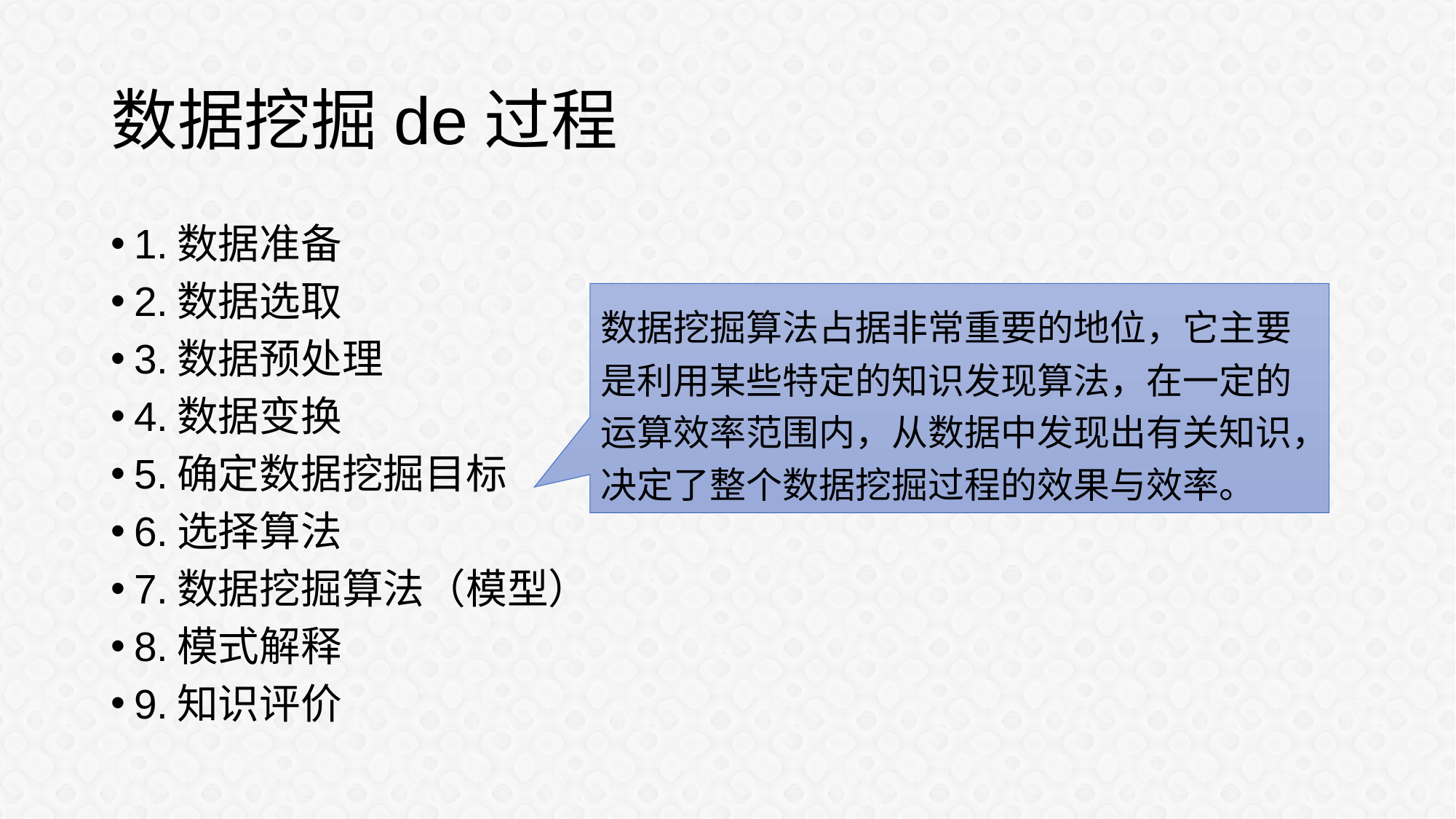

# 数据挖掘de过程
1.数据准备
2.数据选取
3.数据预处理
4.数据变换
5.确定数据挖掘目标
6.选择算法
7.数据挖掘算法（模型）
8.模式解释
9.知识评价
数据挖掘算法占据非常重要的地位，它主要是利用某些特定的知识发现算法，在一定的运算效率范围内，从数据中发现出有关知识，决定了整个数据挖掘过程的效果与效率。